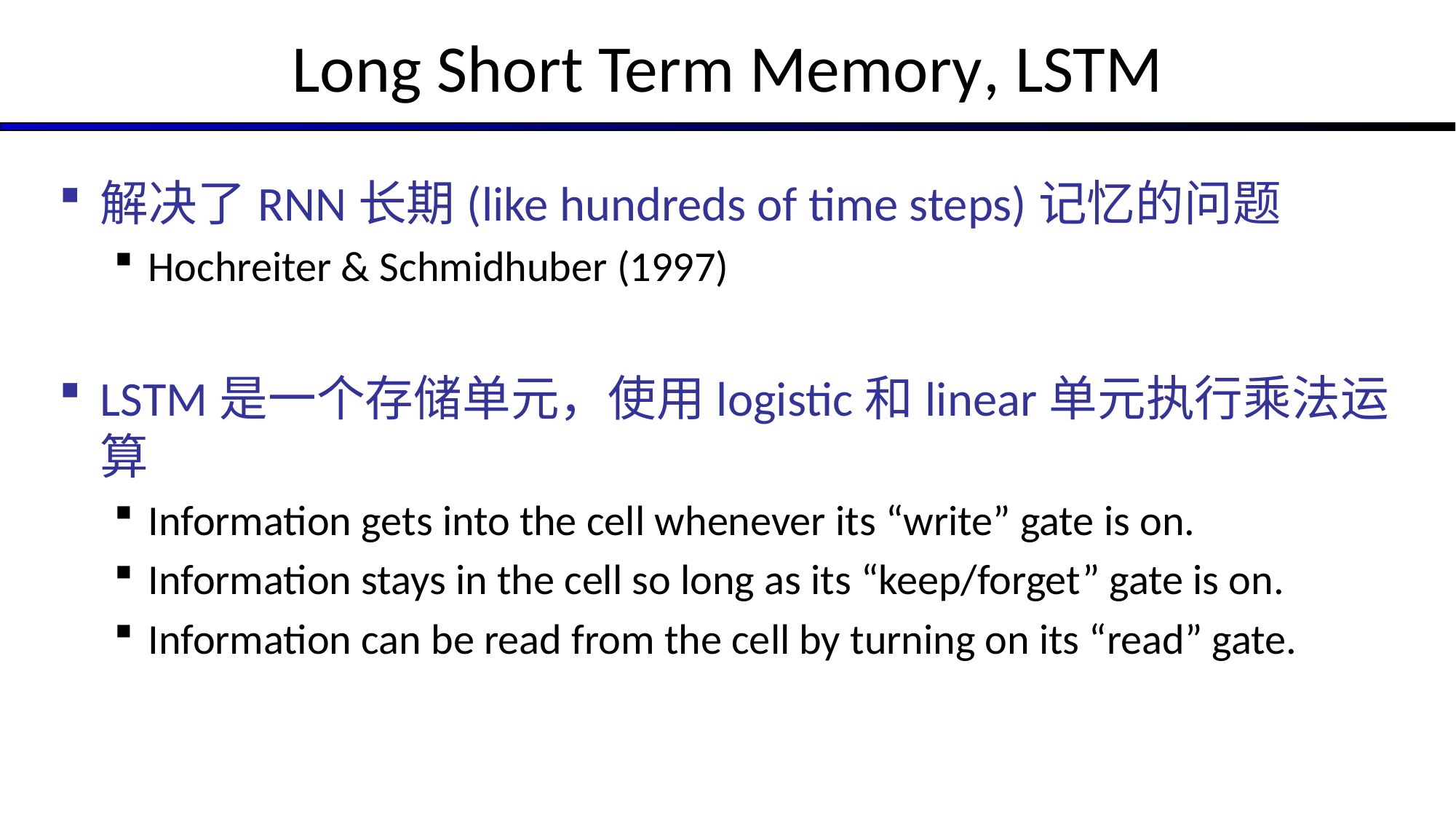

# Long Short Term Memory, LSTM
解决了RNN长期(like hundreds of time steps)记忆的问题
Hochreiter & Schmidhuber (1997)

LSTM是一个存储单元，使用logistic和linear单元执行乘法运算
Information gets into the cell whenever its “write” gate is on.
Information stays in the cell so long as its “keep/forget” gate is on.
Information can be read from the cell by turning on its “read” gate.